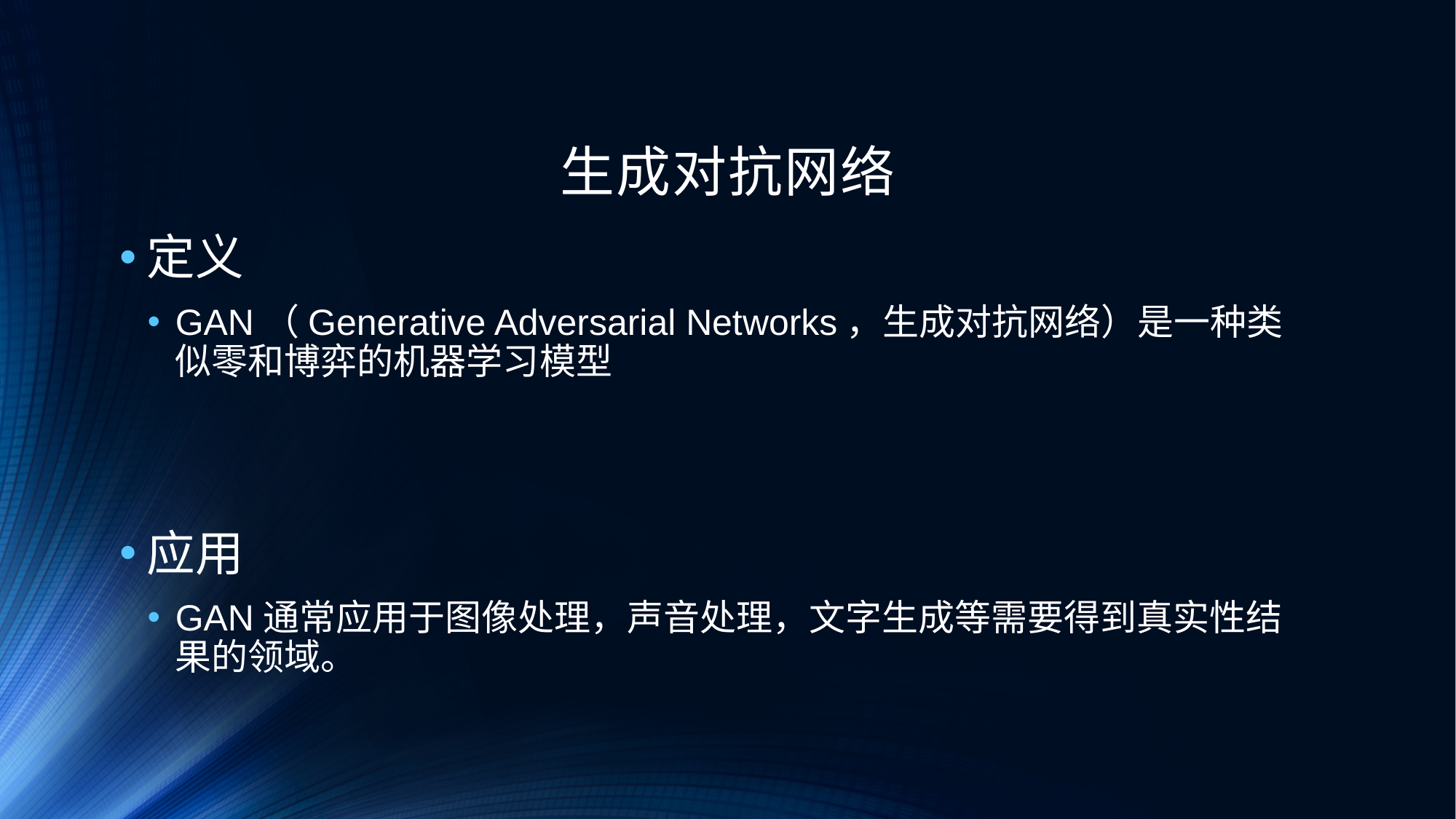

# 生成对抗网络
定义
GAN（Generative Adversarial Networks，生成对抗网络）是一种类似零和博弈的机器学习模型

应用
GAN通常应用于图像处理，声音处理，文字生成等需要得到真实性结果的领域。